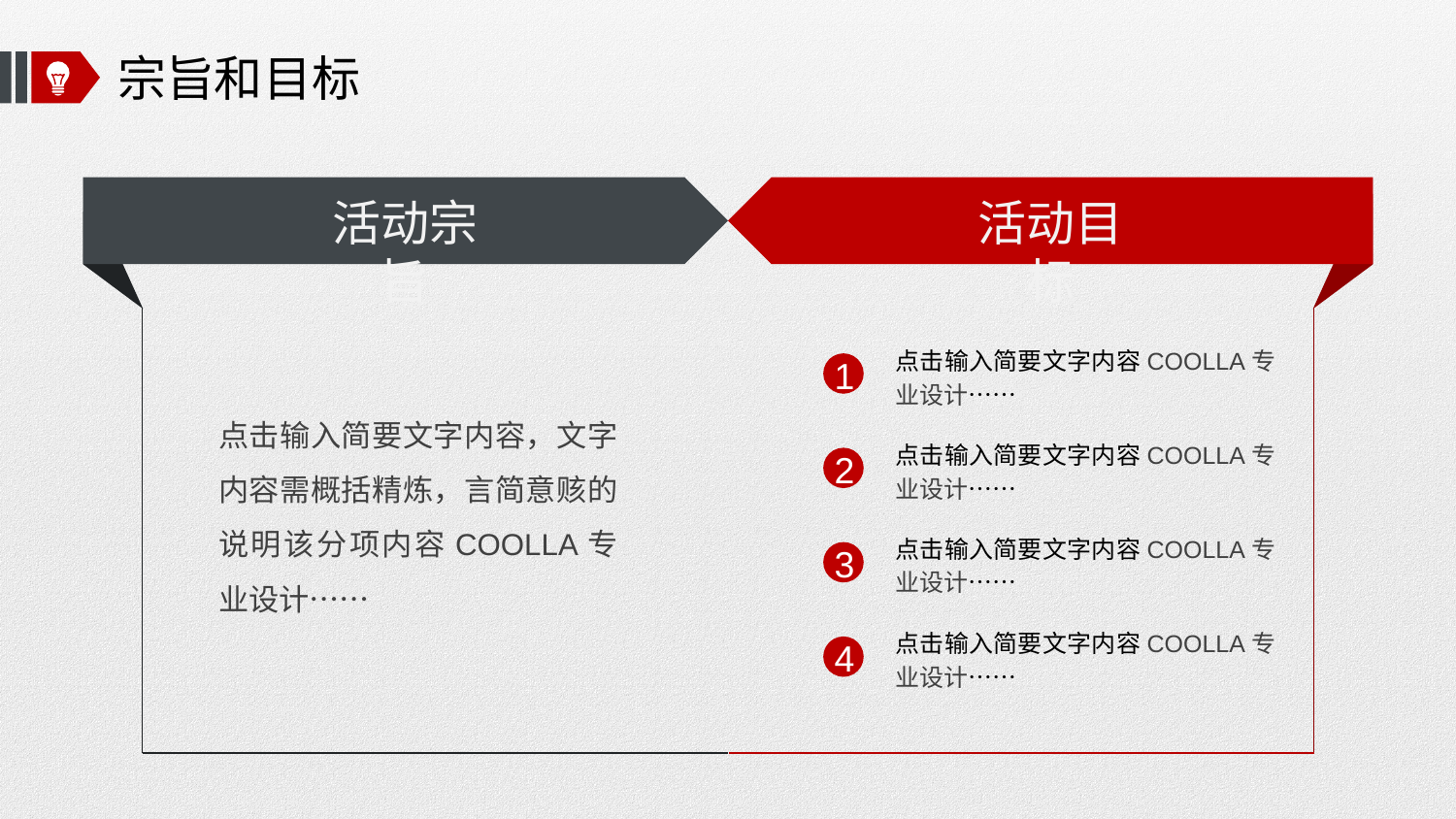

# 宗旨和目标

活动宗旨

活动目标

点击输入简要文字内容COOLLA专业设计……
1

点击输入简要文字内容，文字内容需概括精炼，言简意赅的说明该分项内容COOLLA专业设计……
点击输入简要文字内容COOLLA专业设计……
2

点击输入简要文字内容COOLLA专业设计……
3

点击输入简要文字内容COOLLA专业设计……
4

浏览更多搜索：COOLLA       技术支持、合作、定制PPT联系QQ:34865632